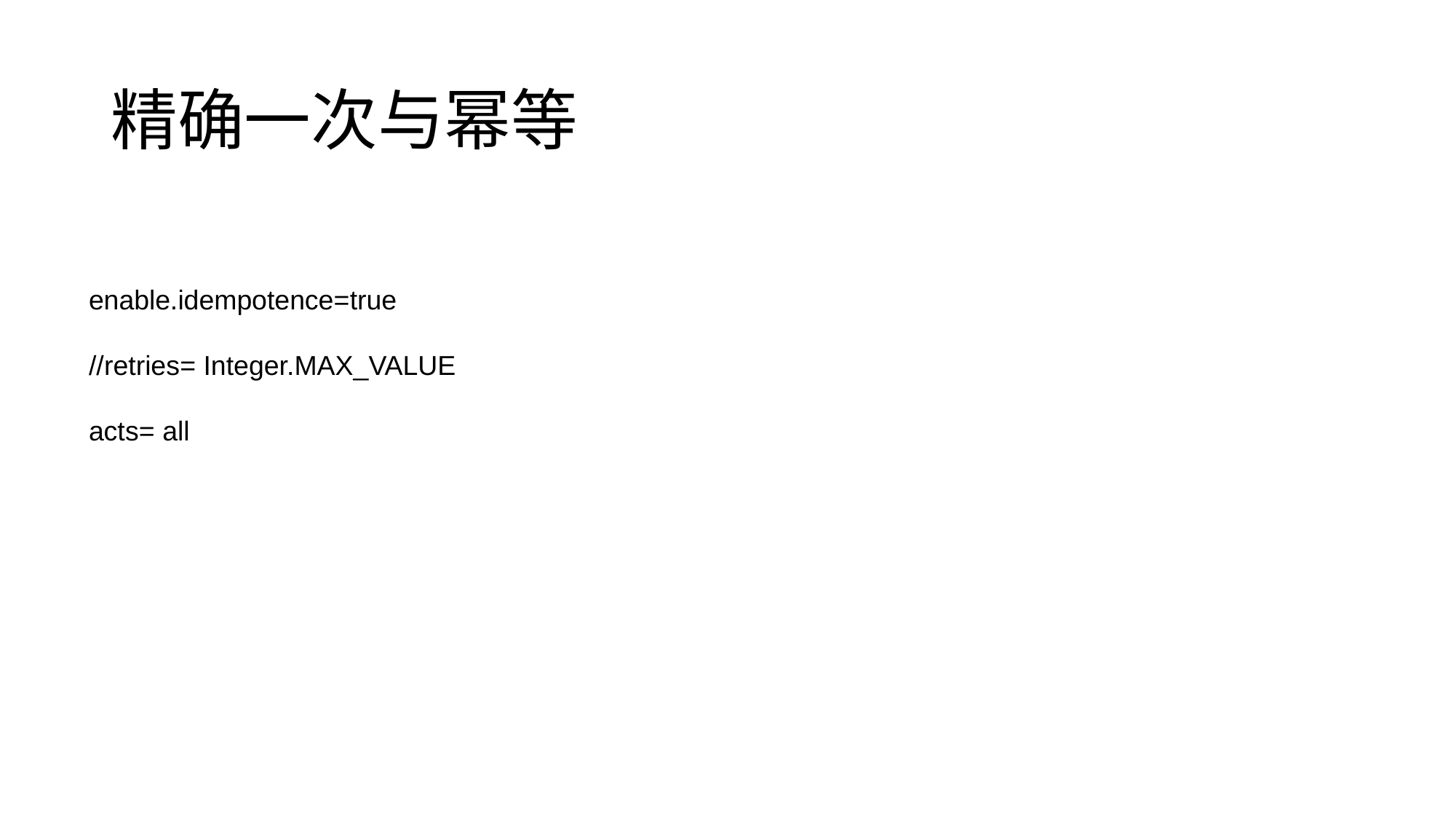

# 精确一次与幂等
enable.idempotence=true

//retries= Integer.MAX_VALUE

acts= all